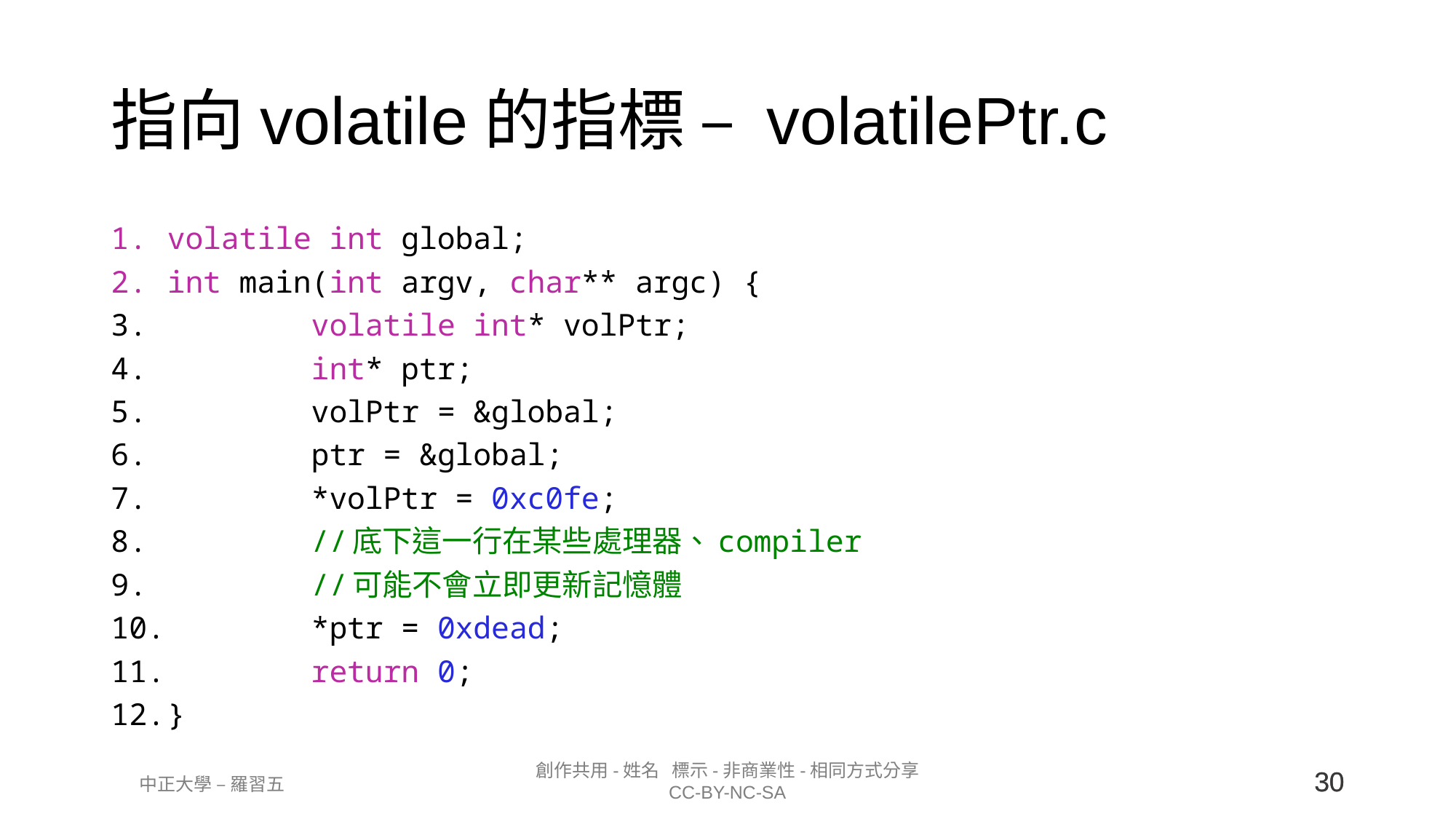

# 指向volatile的指標 – volatilePtr.c
volatile int global;
int main(int argv, char** argc) {
        volatile int* volPtr;
        int* ptr;
        volPtr = &global;
        ptr = &global;
        *volPtr = 0xc0fe;
        //底下這一行在某些處理器、compiler
        //可能不會立即更新記憶體
        *ptr = 0xdead;
        return 0;
}